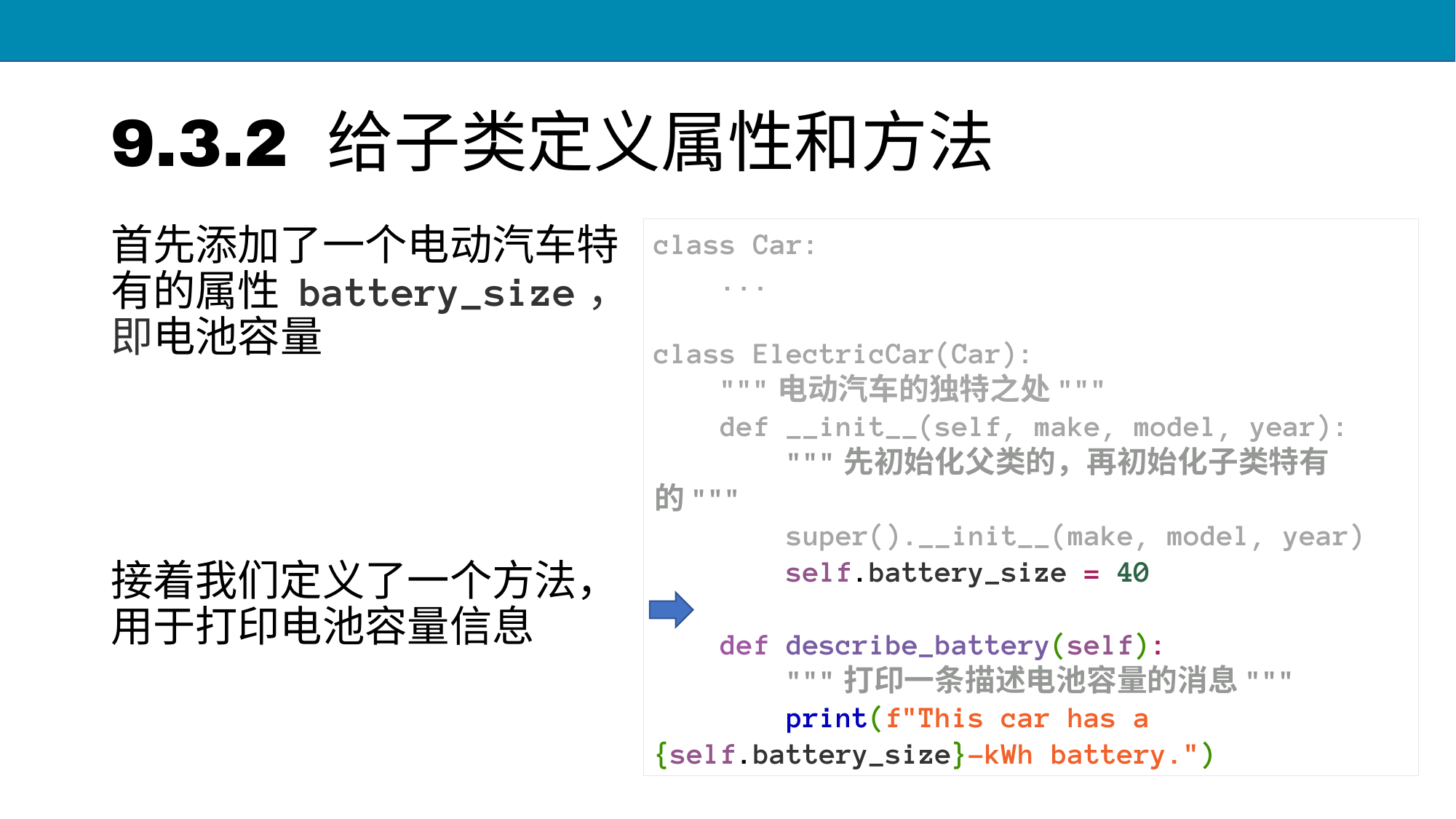

# 9.3.2 给子类定义属性和方法
首先添加了一个电动汽车特有的属性 battery_size，即电池容量

接着我们定义了一个方法，用于打印电池容量信息
class Car:
    ...
class ElectricCar(Car):
    """电动汽车的独特之处"""
    def __init__(self, make, model, year):
        """先初始化父类的，再初始化子类特有的"""
        super().__init__(make, model, year)
        self.battery_size = 40
    def describe_battery(self):
        """打印一条描述电池容量的消息"""
        print(f"This car has a {self.battery_size}-kWh battery.")